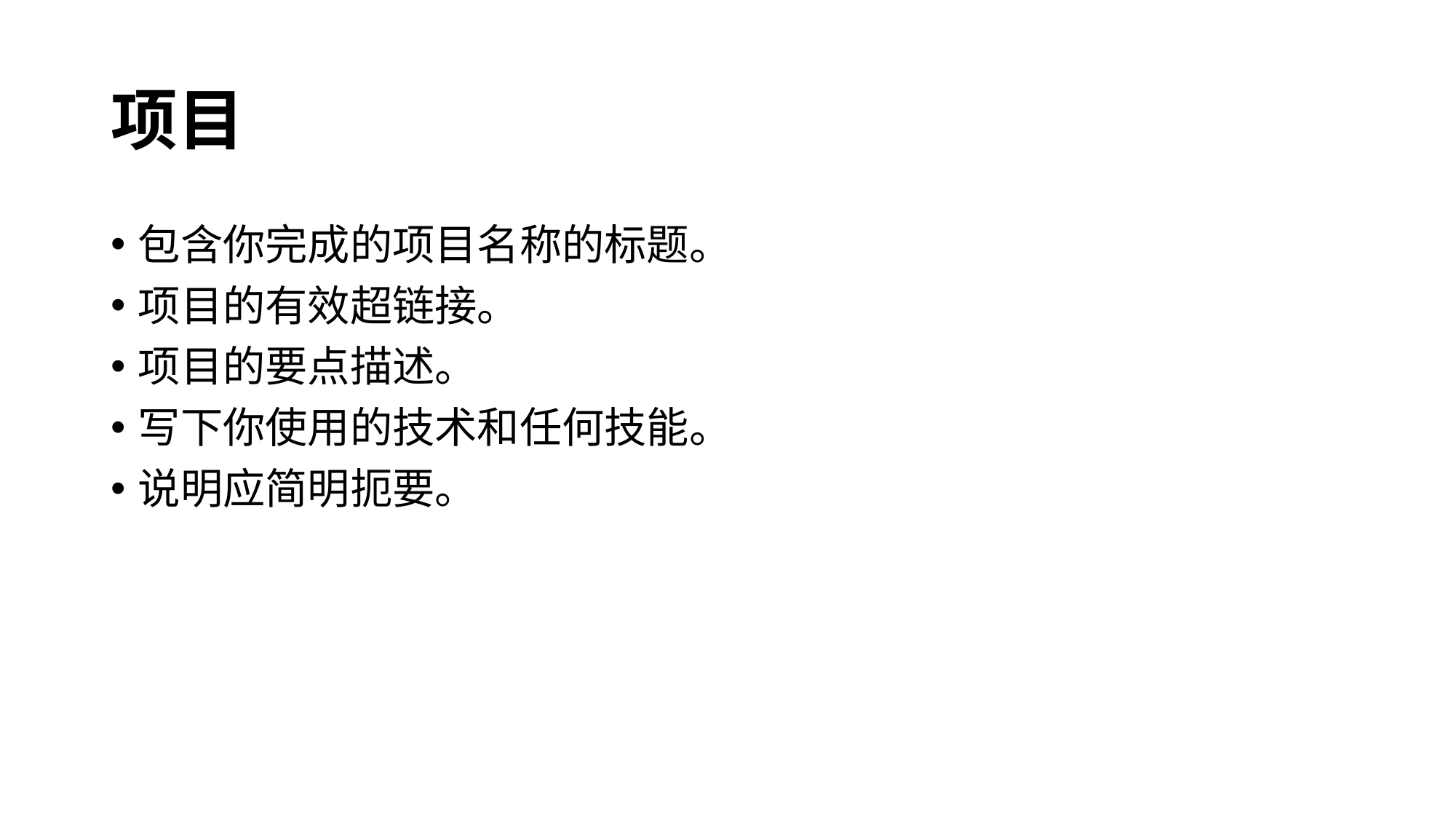

# 项目
包含你完成的项目名称的标题。
项目的有效超链接。
项目的要点描述。
写下你使用的技术和任何技能。
说明应简明扼要。